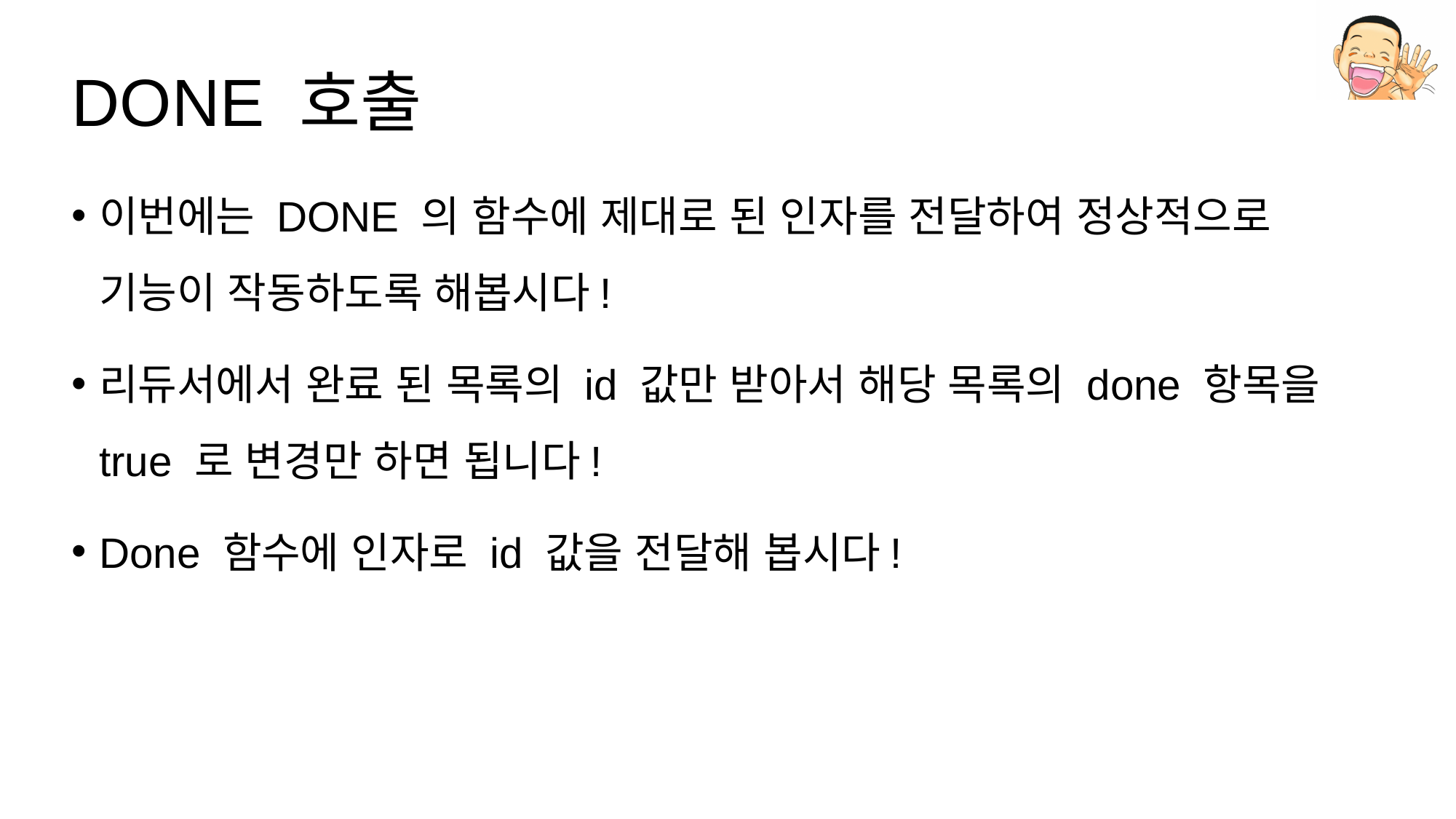

# DONE 호출
이번에는 DONE 의 함수에 제대로 된 인자를 전달하여 정상적으로 기능이 작동하도록 해봅시다!
리듀서에서 완료 된 목록의 id 값만 받아서 해당 목록의 done 항목을 true 로 변경만 하면 됩니다!
Done 함수에 인자로 id 값을 전달해 봅시다!